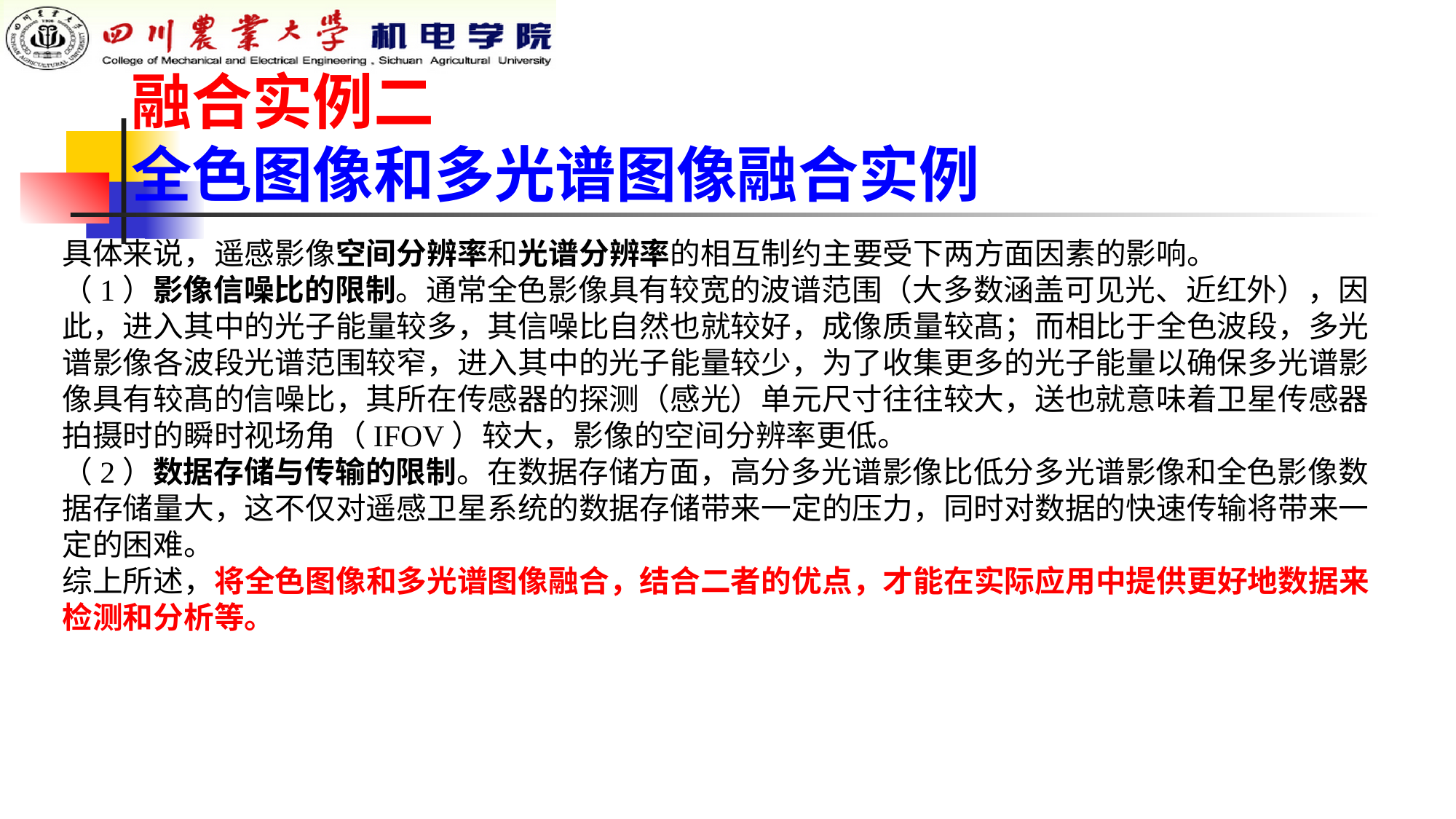

# 融合实例二 全色图像和多光谱图像融合实例
具体来说，遥感影像空间分辨率和光谱分辨率的相互制约主要受下两方面因素的影响。
（1）影像信噪比的限制。通常全色影像具有较宽的波谱范围（大多数涵盖可见光、近红外），因此，进入其中的光子能量较多，其信噪比自然也就较好，成像质量较髙；而相比于全色波段，多光谱影像各波段光谱范围较窄，进入其中的光子能量较少，为了收集更多的光子能量以确保多光谱影像具有较髙的信噪比，其所在传感器的探测（感光）单元尺寸往往较大，送也就意味着卫星传感器拍摄时的瞬时视场角（IFOV）较大，影像的空间分辨率更低。
（2）数据存储与传输的限制。在数据存储方面，高分多光谱影像比低分多光谱影像和全色影像数据存储量大，这不仅对遥感卫星系统的数据存储带来一定的压力，同时对数据的快速传输将带来一定的困难。
综上所述，将全色图像和多光谱图像融合，结合二者的优点，才能在实际应用中提供更好地数据来检测和分析等。